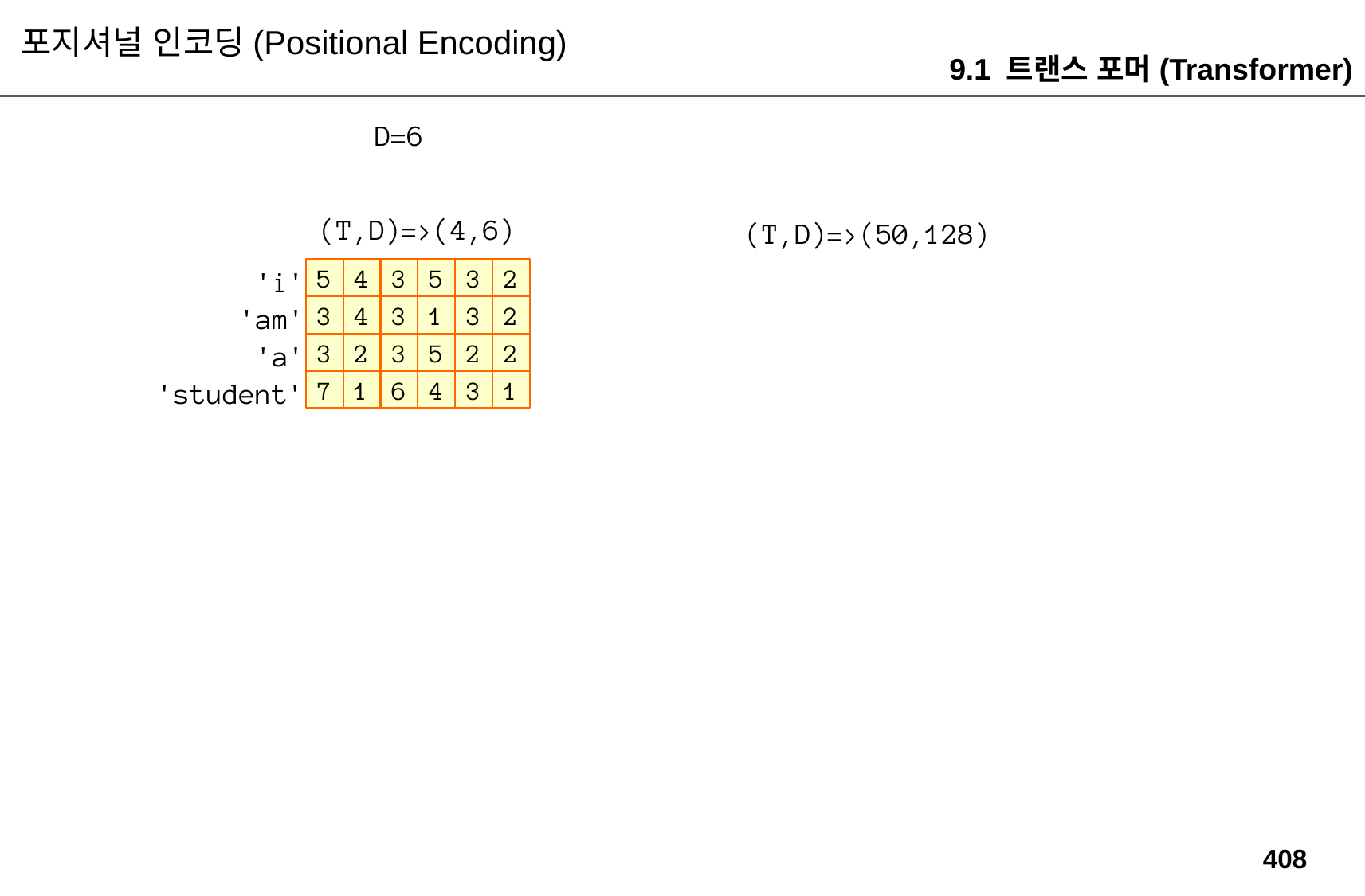

포지셔널 인코딩(Positional Encoding)
9.1 트랜스 포머(Transformer)
D=6
(T,D)=>(4,6)
(T,D)=>(50,128)
'i'
2
3
5
3
4
5
'am'
2
3
1
3
4
3
'a'
2
2
5
3
2
3
'student'
1
3
4
6
1
7